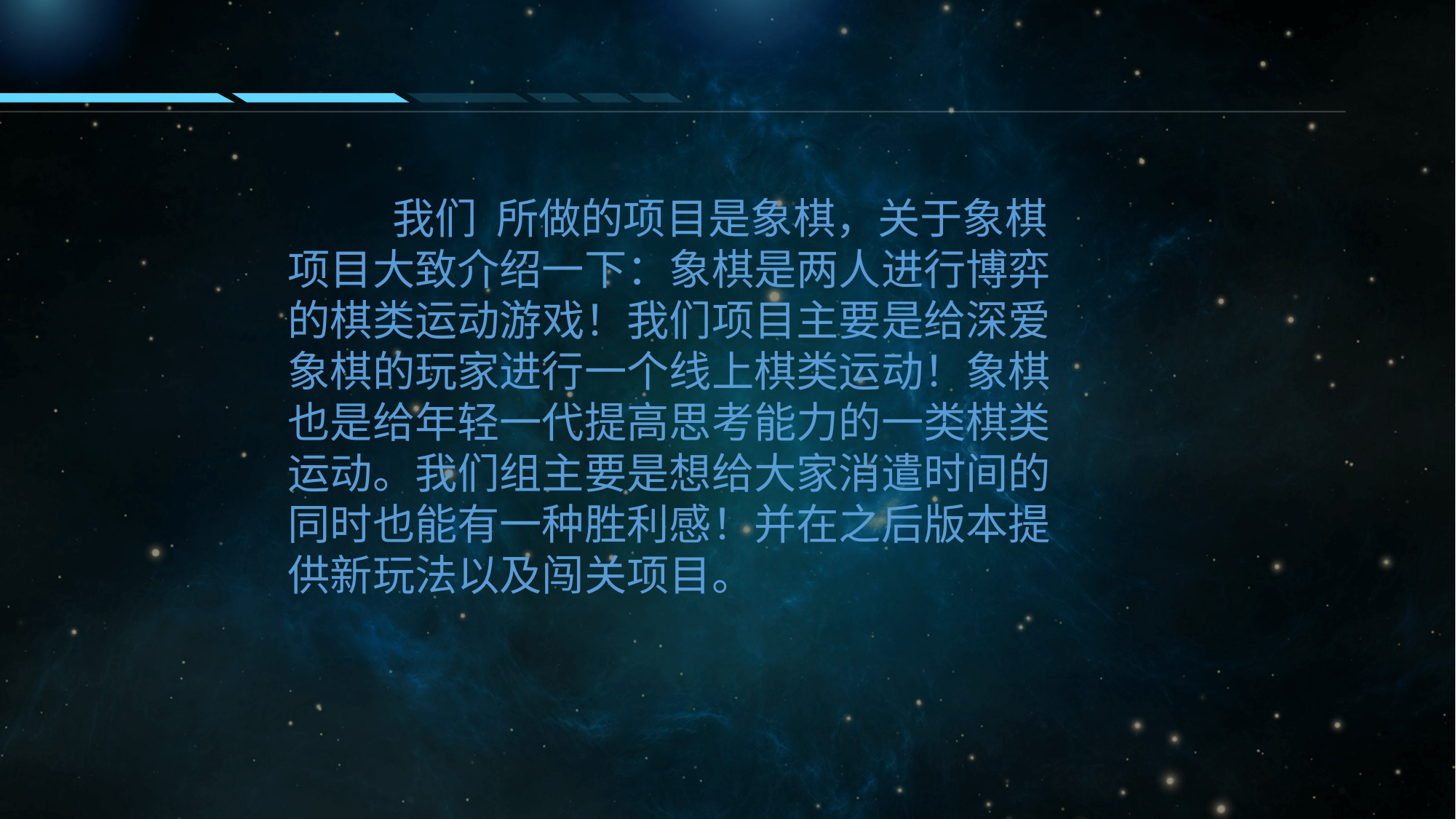

我们  所做的项目是象棋，关于象棋项目大致介绍一下：象棋是两人进行博弈的棋类运动游戏！我们项目主要是给深爱象棋的玩家进行一个线上棋类运动！象棋也是给年轻一代提高思考能力的一类棋类运动。我们组主要是想给大家消遣时间的同时也能有一种胜利感！并在之后版本提供新玩法以及闯关项目。